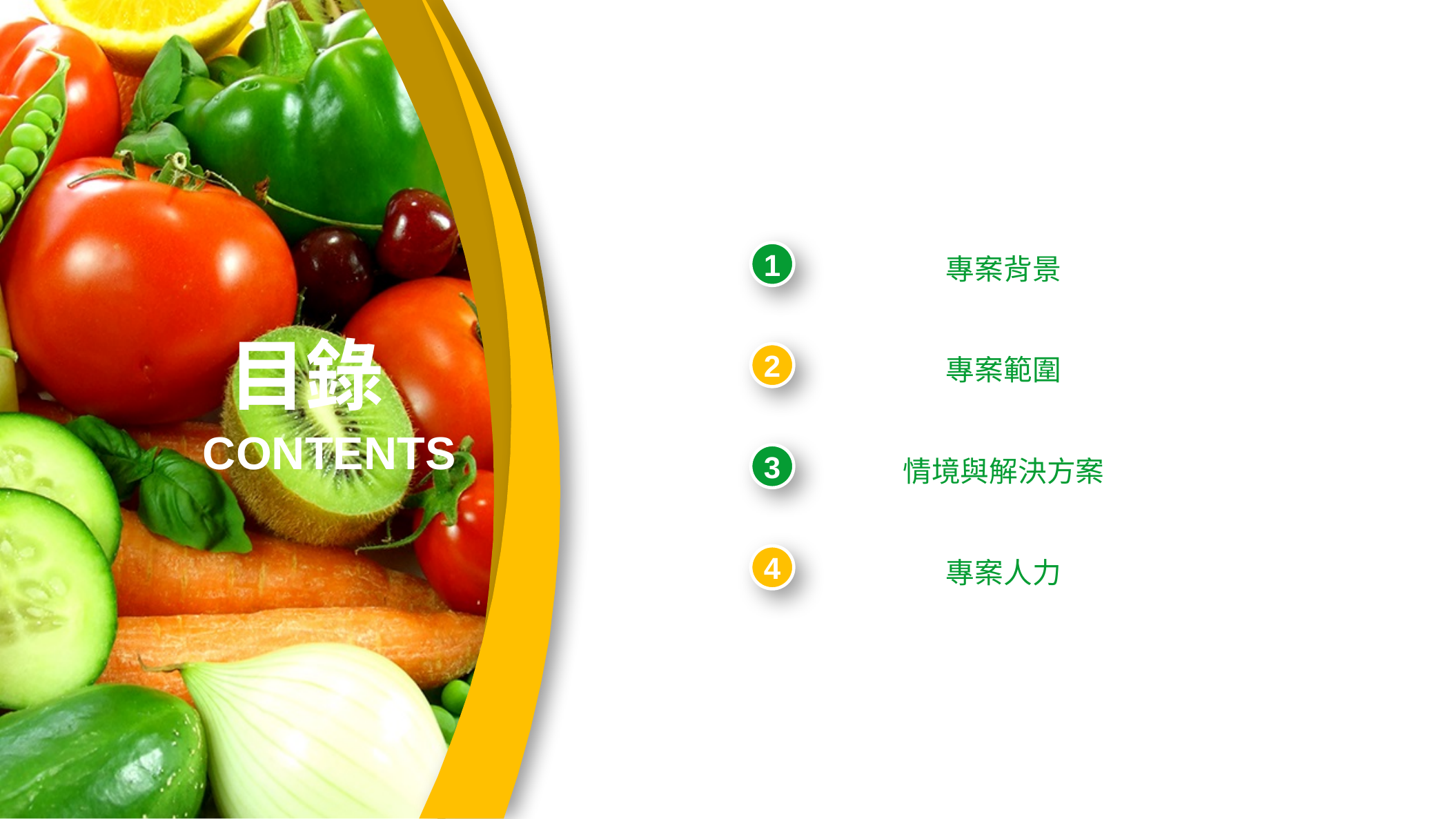

1
專案背景
目錄
2
專案範圍
CONTENTS
3
情境與解決方案
4
專案人力